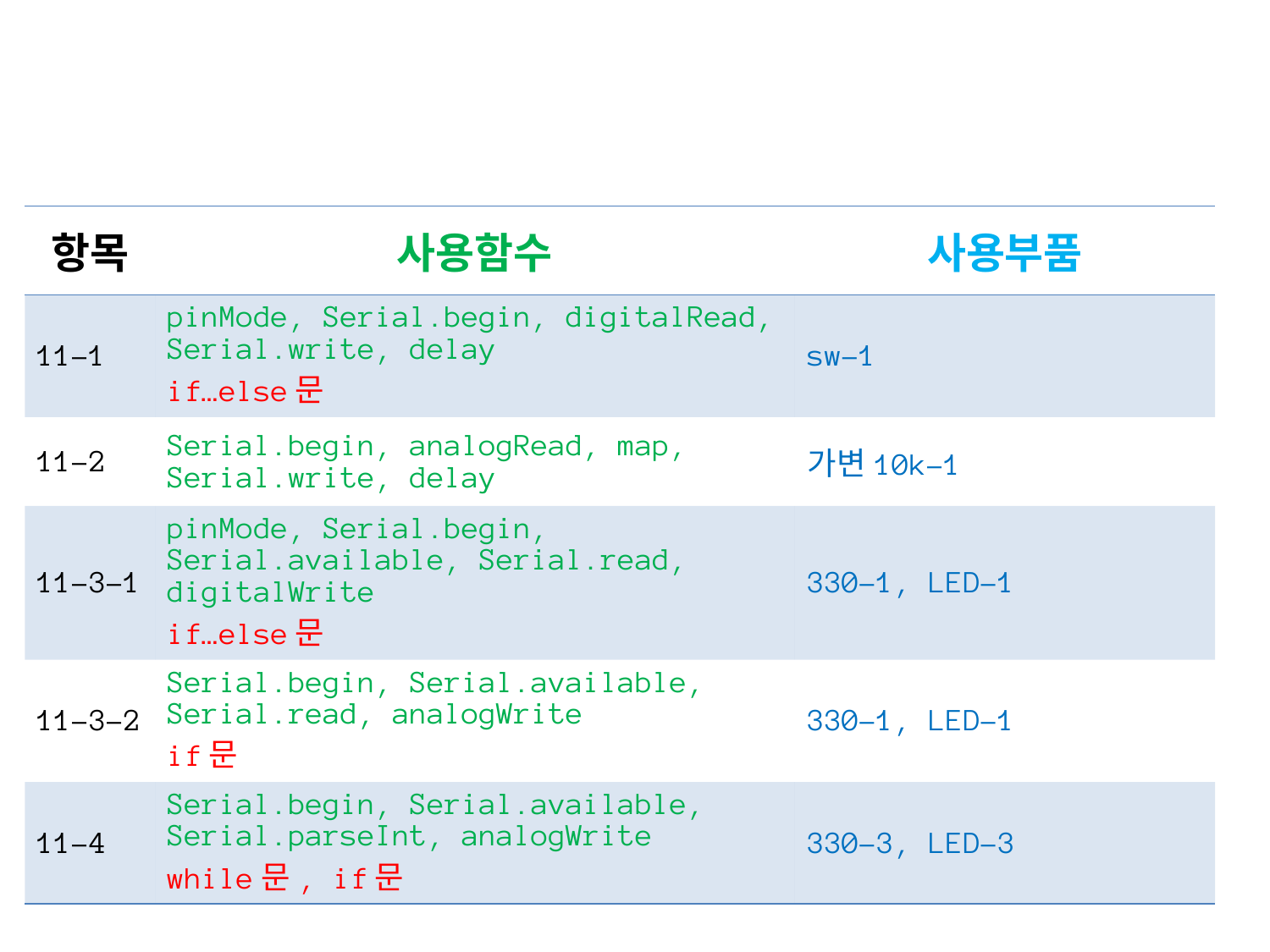

| 항목 | 사용함수 | 사용부품 |
| --- | --- | --- |
| 11-1 | pinMode, Serial.begin, digitalRead, Serial.write, delay if…else문 | sw-1 |
| 11-2 | Serial.begin, analogRead, map, Serial.write, delay | 가변10k-1 |
| 11-3-1 | pinMode, Serial.begin, Serial.available, Serial.read, digitalWrite if…else문 | 330-1, LED-1 |
| 11-3-2 | Serial.begin, Serial.available, Serial.read, analogWrite if문 | 330-1, LED-1 |
| 11-4 | Serial.begin, Serial.available, Serial.parseInt, analogWrite while문, if문 | 330-3, LED-3 |